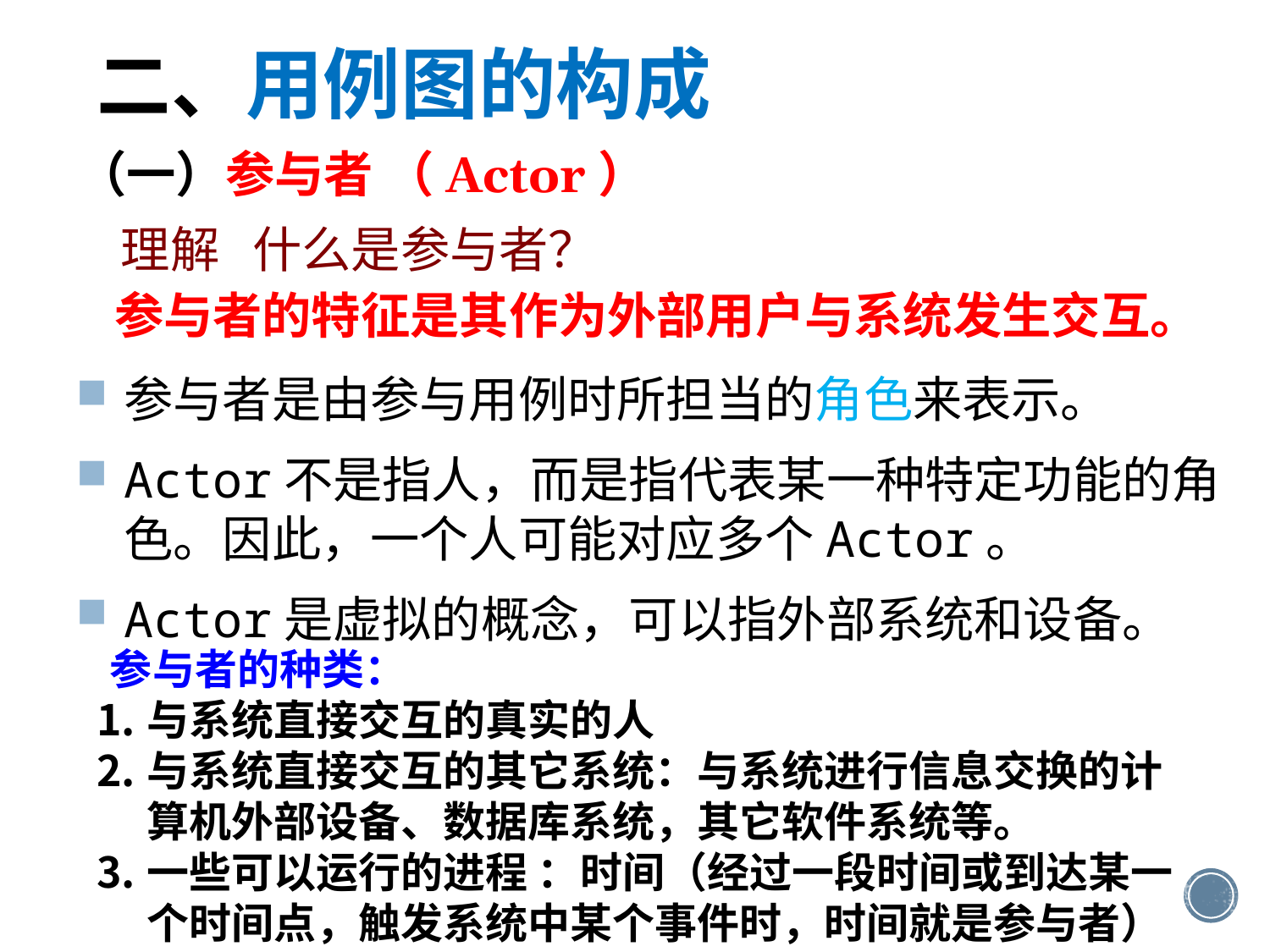

二、用例图的构成
（一）参与者 （Actor）
   理解   什么是参与者？
参与者的特征是其作为外部用户与系统发生交互。
参与者是由参与用例时所担当的角色来表示。
Actor不是指人，而是指代表某一种特定功能的角色。因此，一个人可能对应多个Actor。
Actor是虚拟的概念，可以指外部系统和设备。

参与者的种类：
与系统直接交互的真实的人
与系统直接交互的其它系统：与系统进行信息交换的计算机外部设备、数据库系统，其它软件系统等。
一些可以运行的进程 ：时间（经过一段时间或到达某一个时间点，触发系统中某个事件时，时间就是参与者）